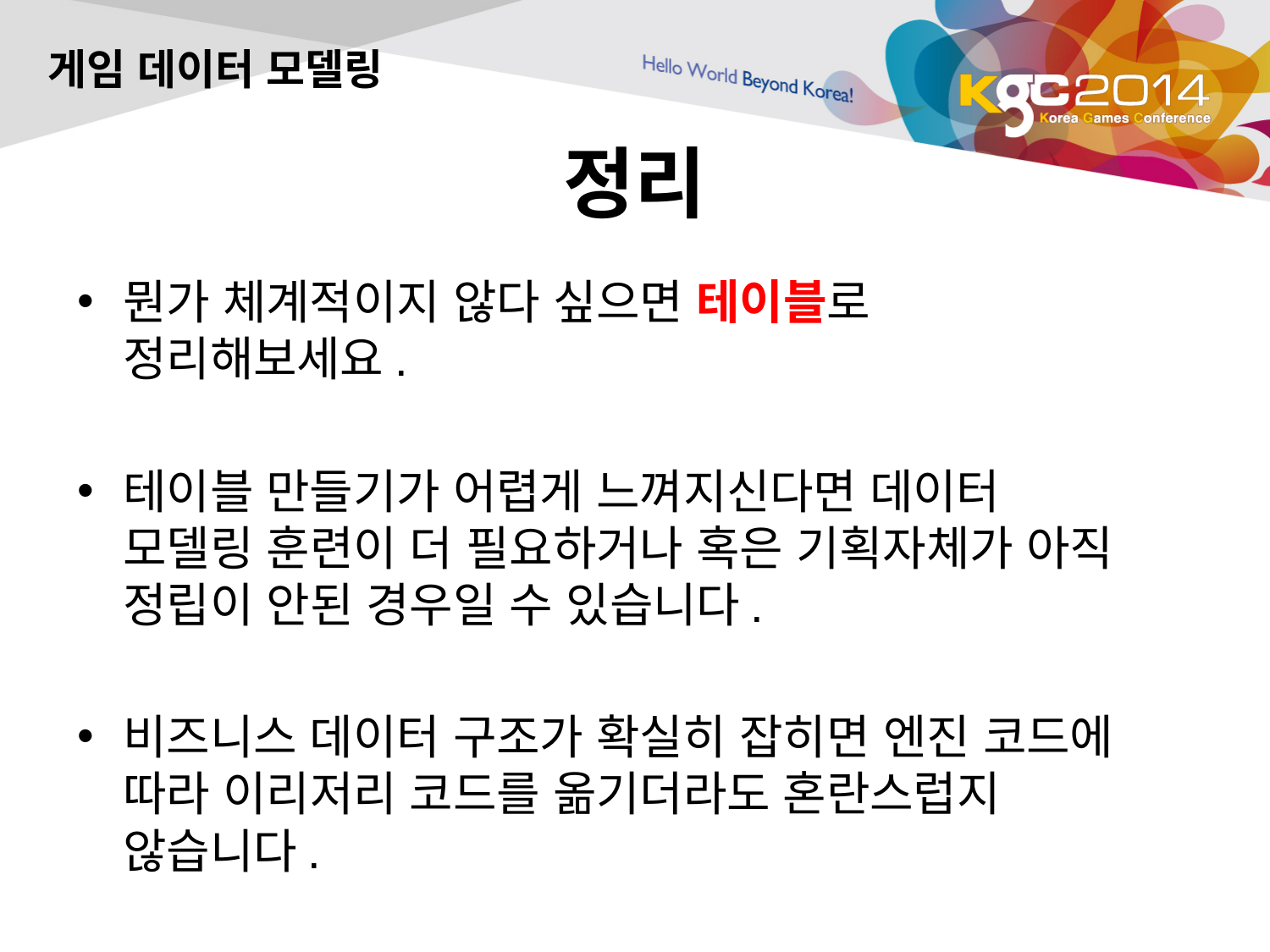

게임 데이터 모델링
# 정리
뭔가 체계적이지 않다 싶으면 테이블로 정리해보세요.

테이블 만들기가 어렵게 느껴지신다면 데이터 모델링 훈련이 더 필요하거나 혹은 기획자체가 아직 정립이 안된 경우일 수 있습니다.

비즈니스 데이터 구조가 확실히 잡히면 엔진 코드에 따라 이리저리 코드를 옮기더라도 혼란스럽지 않습니다.